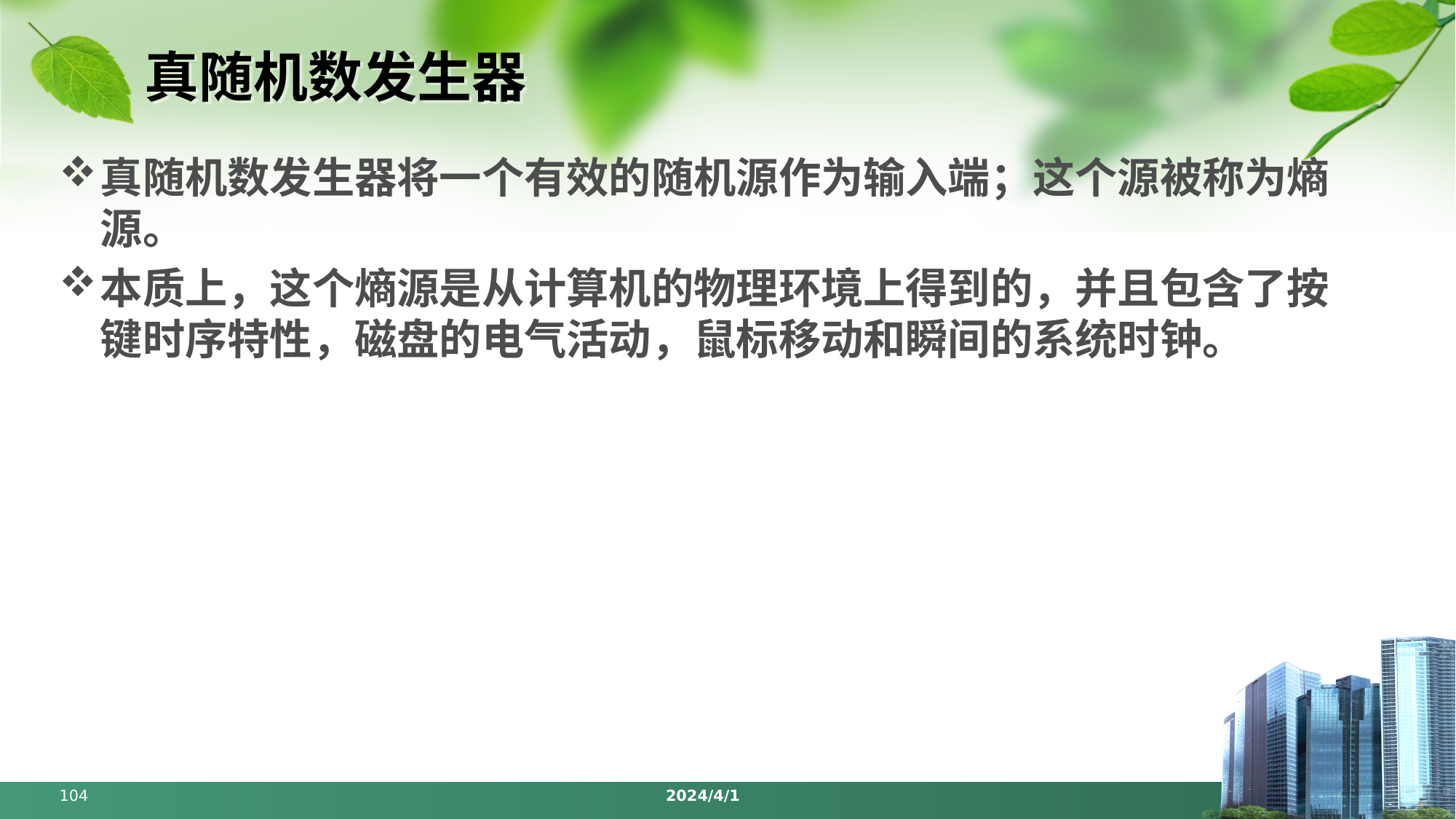

# 真随机数发生器
真随机数发生器将一个有效的随机源作为输入端；这个源被称为熵源。
本质上，这个熵源是从计算机的物理环境上得到的，并且包含了按键时序特性，磁盘的电气活动，鼠标移动和瞬间的系统时钟。
104
2024/4/1